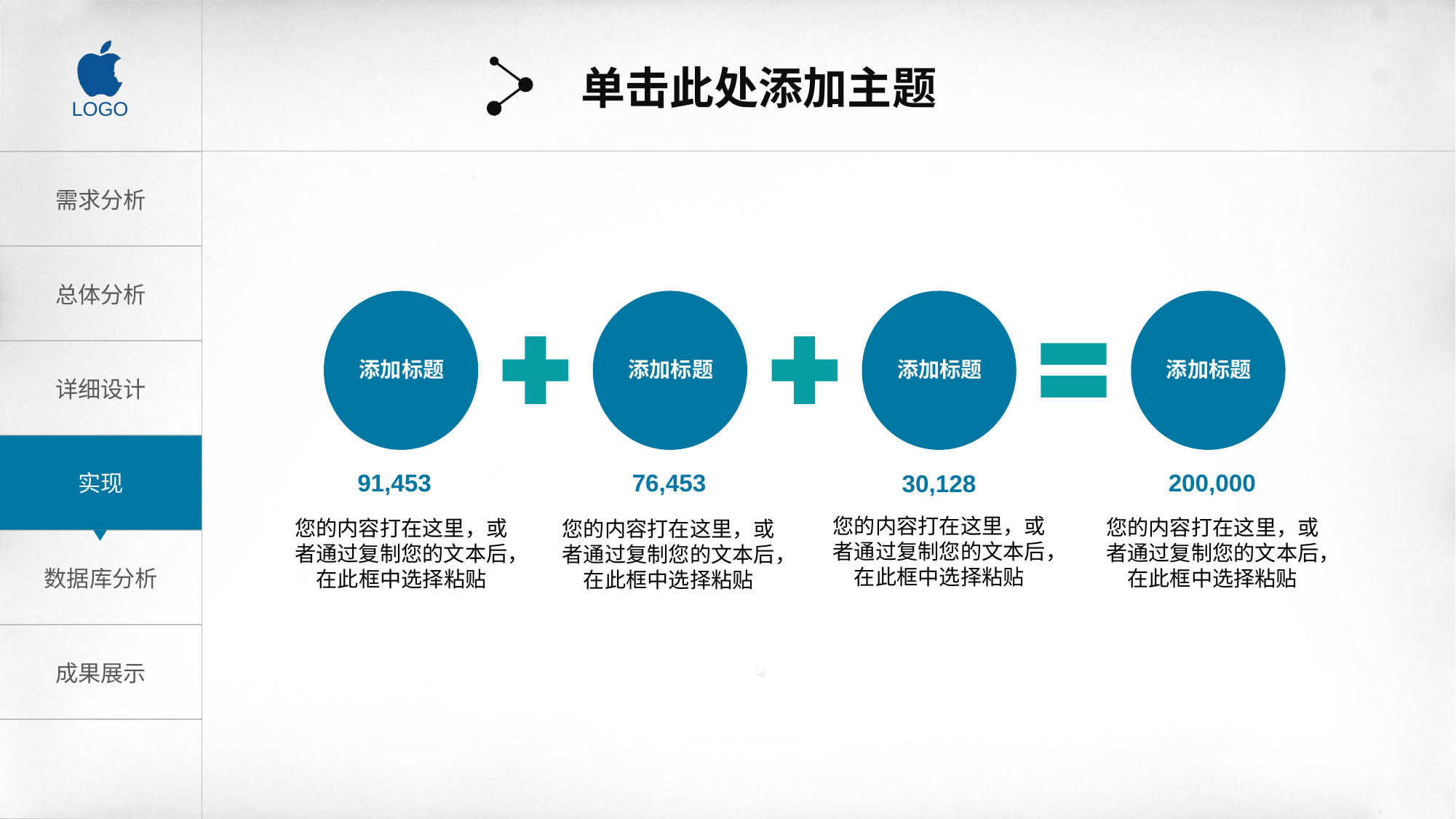

单击此处添加主题
添加标题
添加标题
添加标题
添加标题

200,000
您的内容打在这里，或者通过复制您的文本后，在此框中选择粘贴
91,453
您的内容打在这里，或者通过复制您的文本后，在此框中选择粘贴
76,453
您的内容打在这里，或者通过复制您的文本后，在此框中选择粘贴
30,128
您的内容打在这里，或者通过复制您的文本后，在此框中选择粘贴